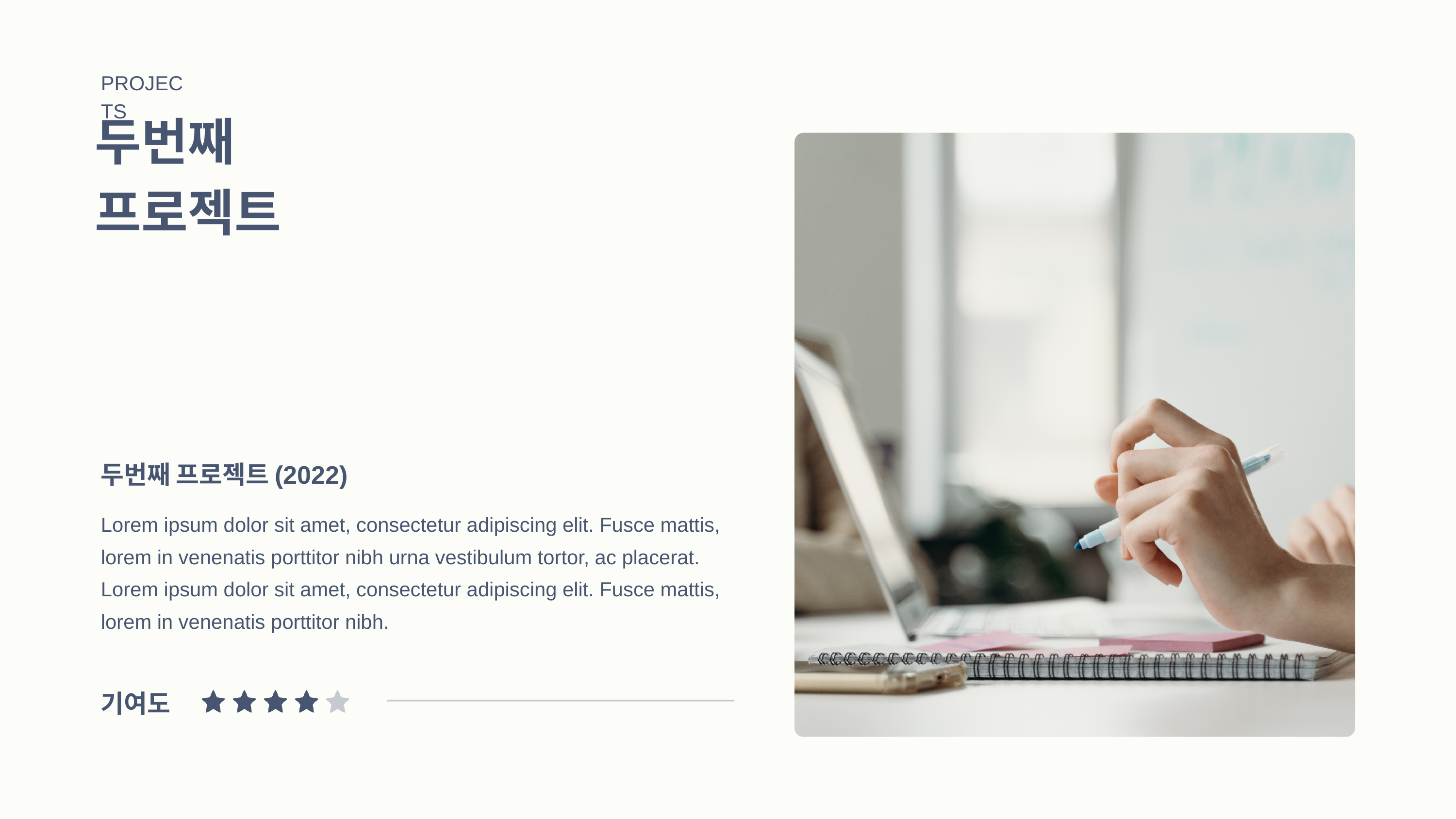

PROJECTS
두번째 프로젝트

두번째 프로젝트(2022)
Lorem ipsum dolor sit amet, consectetur adipiscing elit. Fusce mattis, lorem in venenatis porttitor nibh urna vestibulum tortor, ac placerat. Lorem ipsum dolor sit amet, consectetur adipiscing elit. Fusce mattis, lorem in venenatis porttitor nibh.
기여도